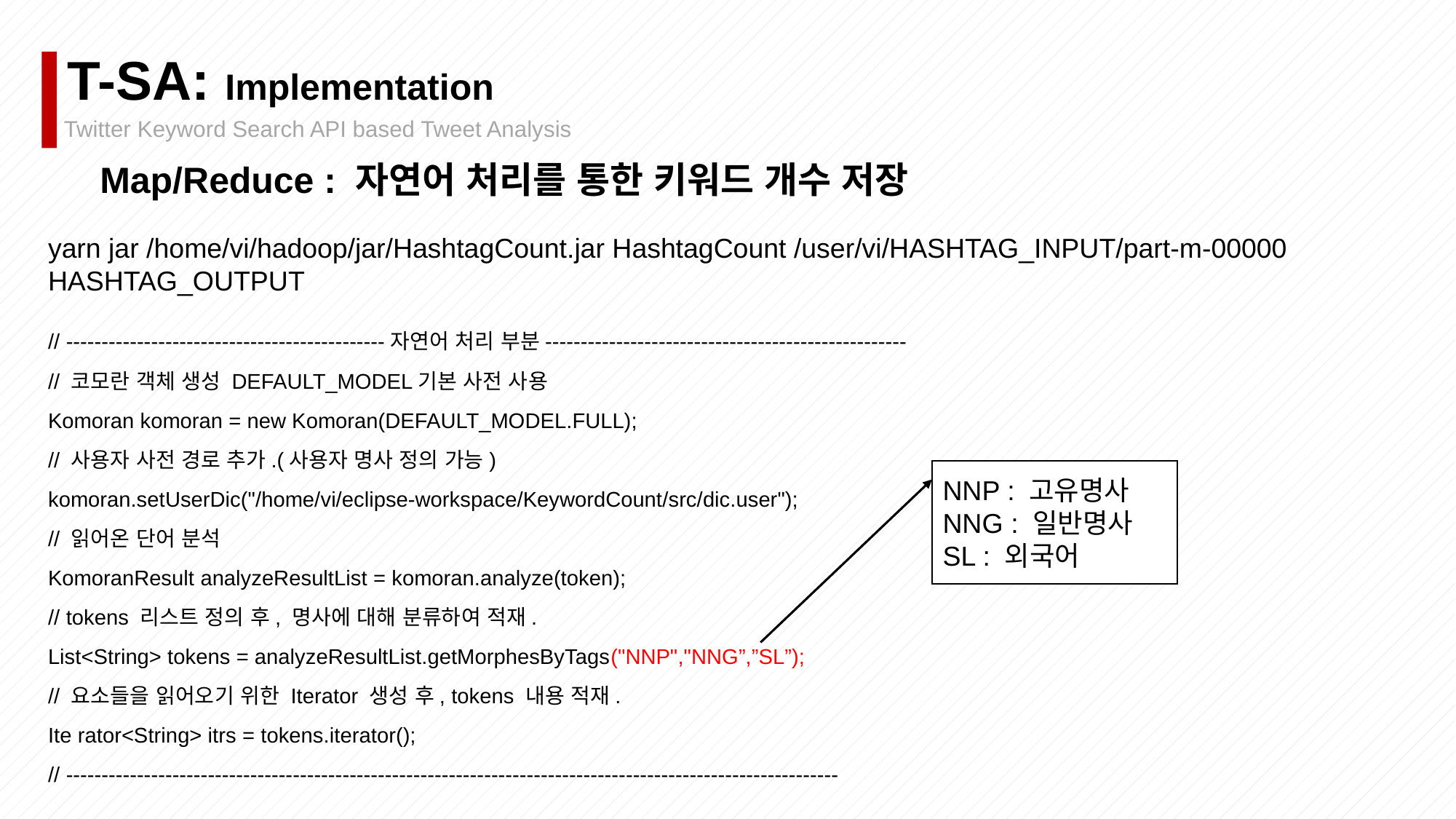

T-SA: Implementation

Twitter Keyword Search API based Tweet Analysis
Map/Reduce : 자연어 처리를 통한 키워드 개수 저장
yarn jar /home/vi/hadoop/jar/HashtagCount.jar HashtagCount /user/vi/HASHTAG_INPUT/part-m-00000 HASHTAG_OUTPUT
// ---------------------------------------------자연어 처리 부분---------------------------------------------------
// 코모란 객체 생성 DEFAULT_MODEL기본 사전 사용
Komoran komoran = new Komoran(DEFAULT_MODEL.FULL);
// 사용자 사전 경로 추가.(사용자 명사 정의 가능)
komoran.setUserDic("/home/vi/eclipse-workspace/KeywordCount/src/dic.user");
// 읽어온 단어 분석
KomoranResult analyzeResultList = komoran.analyze(token);
// tokens 리스트 정의 후, 명사에 대해 분류하여 적재.
List<String> tokens = analyzeResultList.getMorphesByTags("NNP","NNG”,”SL”);
// 요소들을 읽어오기 위한 Iterator 생성 후, tokens 내용 적재.
Ite rator<String> itrs = tokens.iterator();
// -------------------------------------------------------------------------------------------------------------
NNP : 고유명사
NNG : 일반명사
SL : 외국어